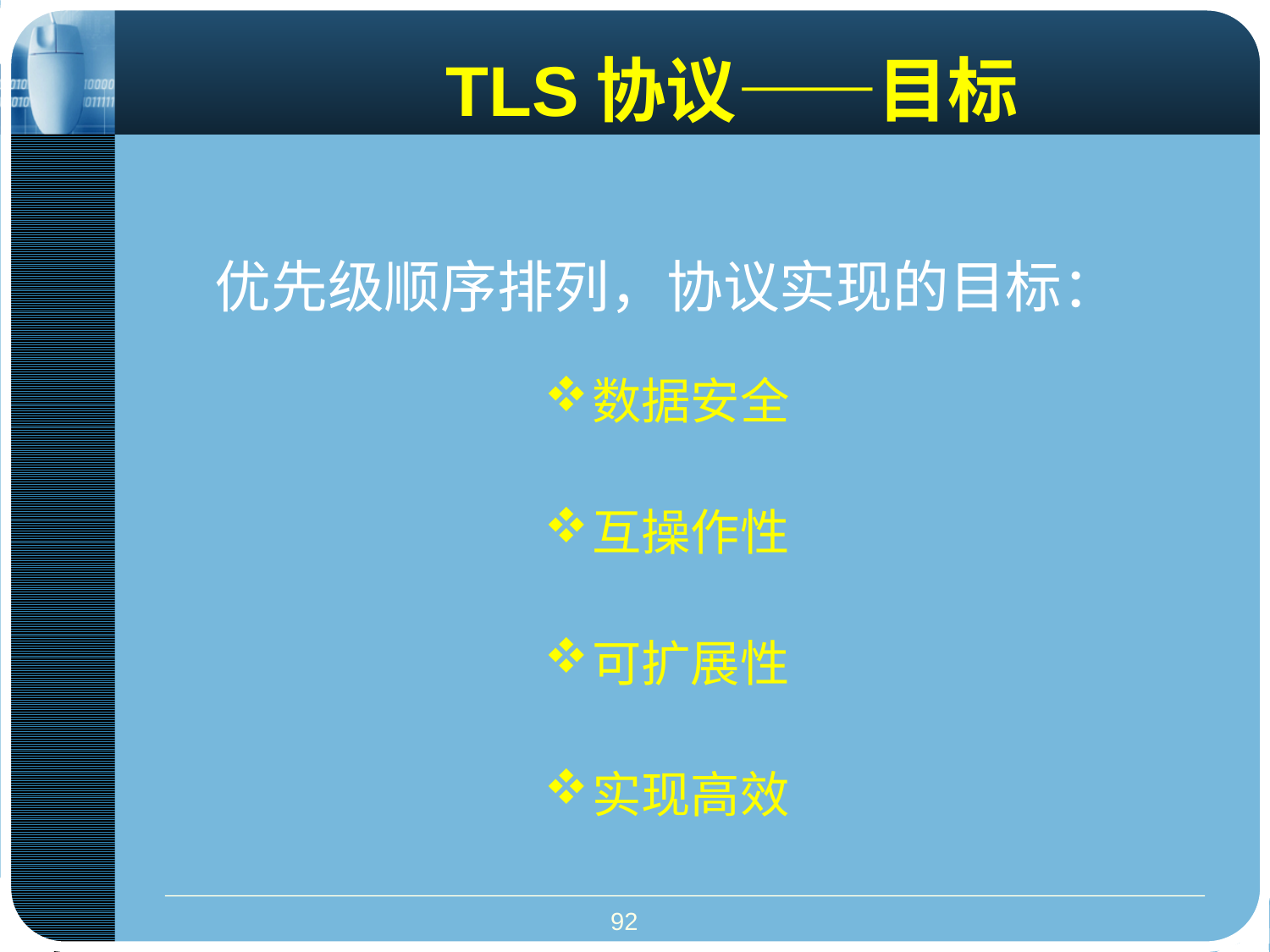

TLS协议——目标
优先级顺序排列，协议实现的目标：
数据安全
互操作性
可扩展性
实现高效

92